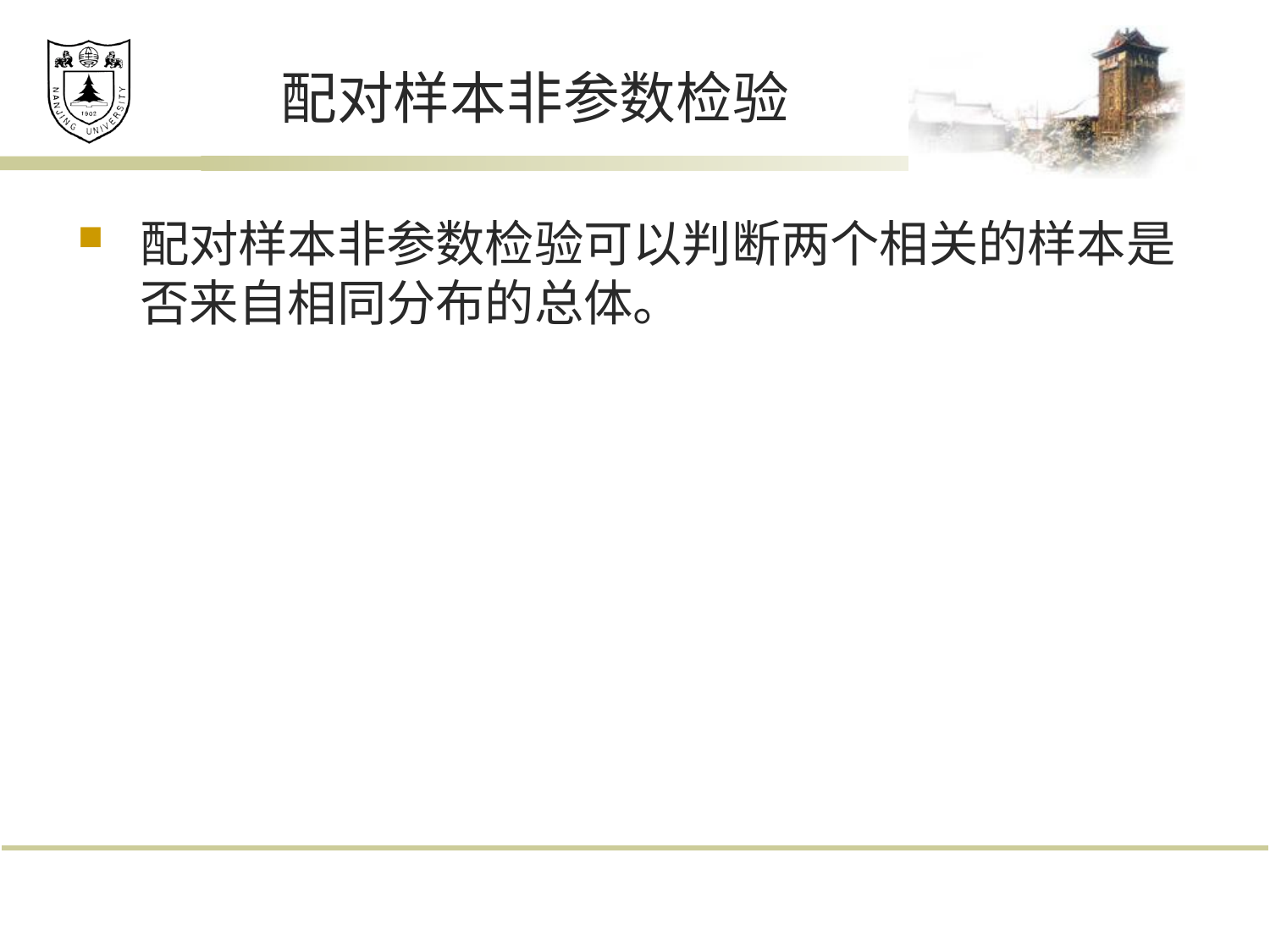

# 配对样本非参数检验
配对样本非参数检验可以判断两个相关的样本是否来自相同分布的总体。